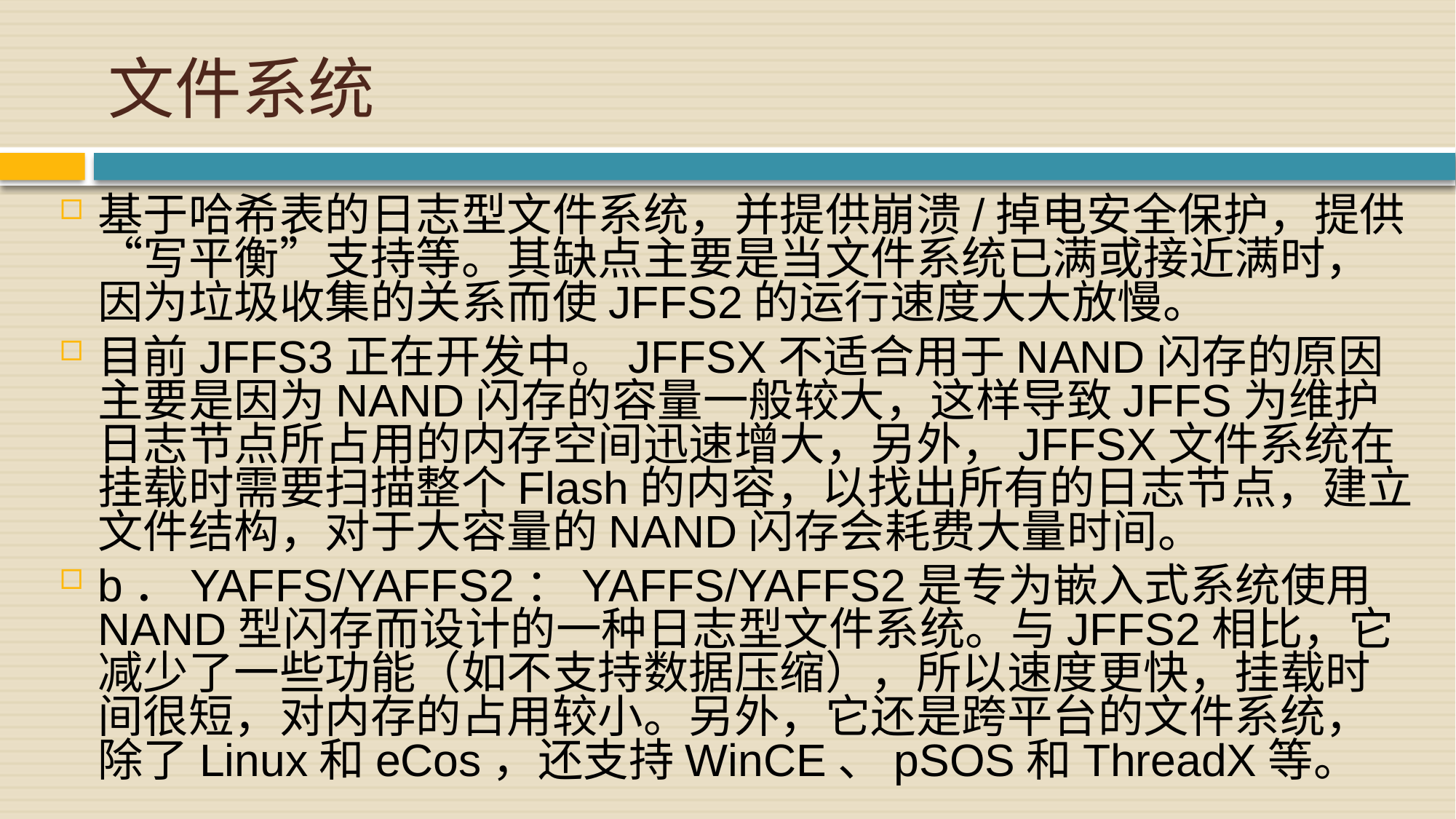

# 文件系统
基于哈希表的日志型文件系统，并提供崩溃/掉电安全保护，提供“写平衡”支持等。其缺点主要是当文件系统已满或接近满时，因为垃圾收集的关系而使JFFS2的运行速度大大放慢。
目前JFFS3正在开发中。JFFSX不适合用于NAND闪存的原因主要是因为NAND闪存的容量一般较大，这样导致JFFS为维护日志节点所占用的内存空间迅速增大，另外，JFFSX文件系统在挂载时需要扫描整个Flash的内容，以找出所有的日志节点，建立文件结构，对于大容量的NAND闪存会耗费大量时间。
b．YAFFS/YAFFS2：YAFFS/YAFFS2是专为嵌入式系统使用NAND型闪存而设计的一种日志型文件系统。与JFFS2相比，它减少了一些功能（如不支持数据压缩），所以速度更快，挂载时间很短，对内存的占用较小。另外，它还是跨平台的文件系统，除了Linux和eCos，还支持WinCE、pSOS和ThreadX等。